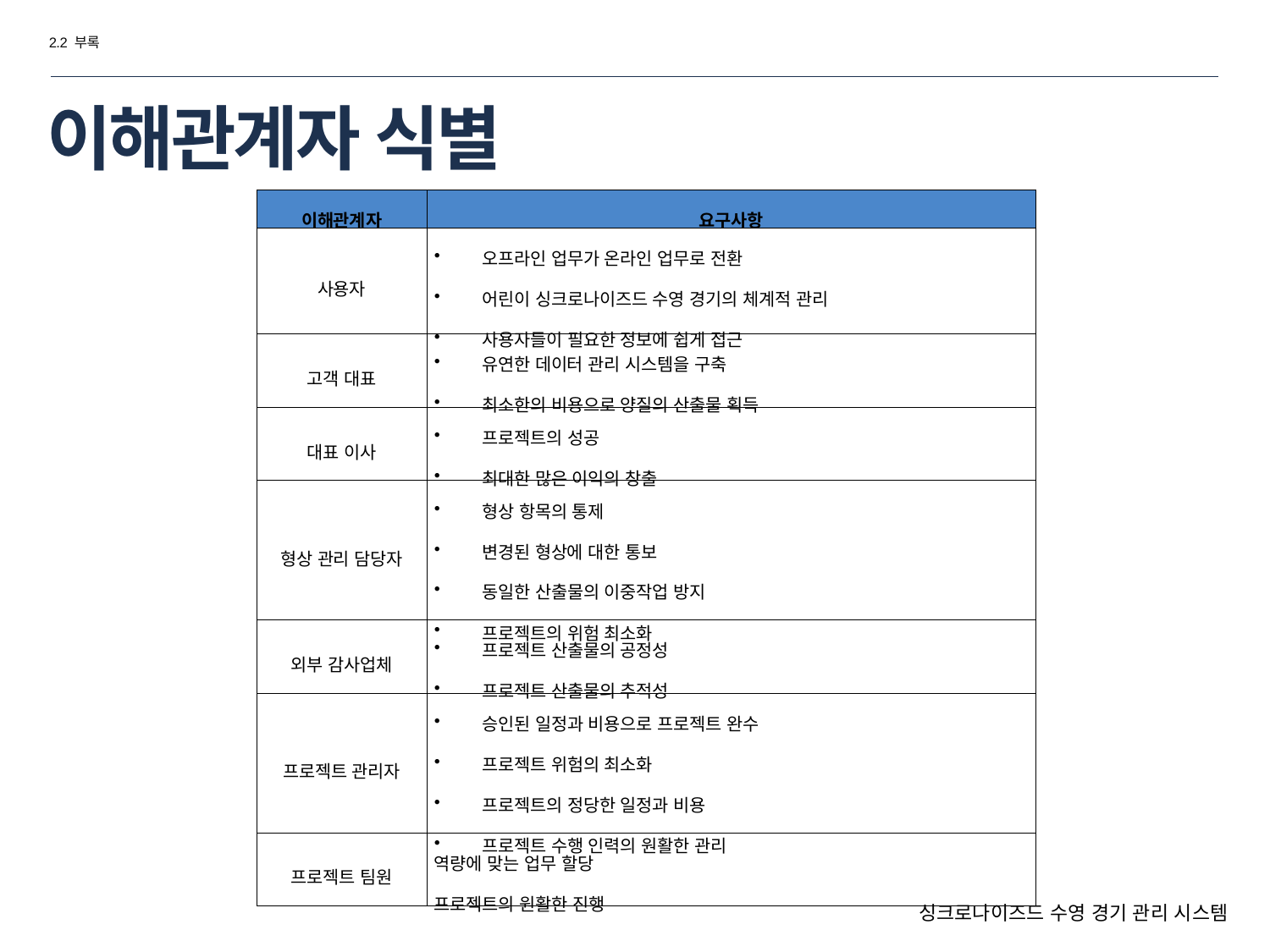

2.2 부록
# 이해관계자 식별
| 이해관계자 | 요구사항 |
| --- | --- |
| 사용자 | 오프라인 업무가 온라인 업무로 전환 어린이 싱크로나이즈드 수영 경기의 체계적 관리 사용자들이 필요한 정보에 쉽게 접근 |
| 고객 대표 | 유연한 데이터 관리 시스템을 구축 최소한의 비용으로 양질의 산출물 획득 |
| 대표 이사 | 프로젝트의 성공 최대한 많은 이익의 창출 |
| 형상 관리 담당자 | 형상 항목의 통제 변경된 형상에 대한 통보 동일한 산출물의 이중작업 방지 프로젝트의 위험 최소화 |
| 외부 감사업체 | 프로젝트 산출물의 공정성 프로젝트 산출물의 추적성 |
| 프로젝트 관리자 | 승인된 일정과 비용으로 프로젝트 완수 프로젝트 위험의 최소화 프로젝트의 정당한 일정과 비용 프로젝트 수행 인력의 원활한 관리 |
| 프로젝트 팀원 | 역량에 맞는 업무 할당 프로젝트의 원활한 진행 |
싱크로나이즈드 수영 경기 관리 시스템